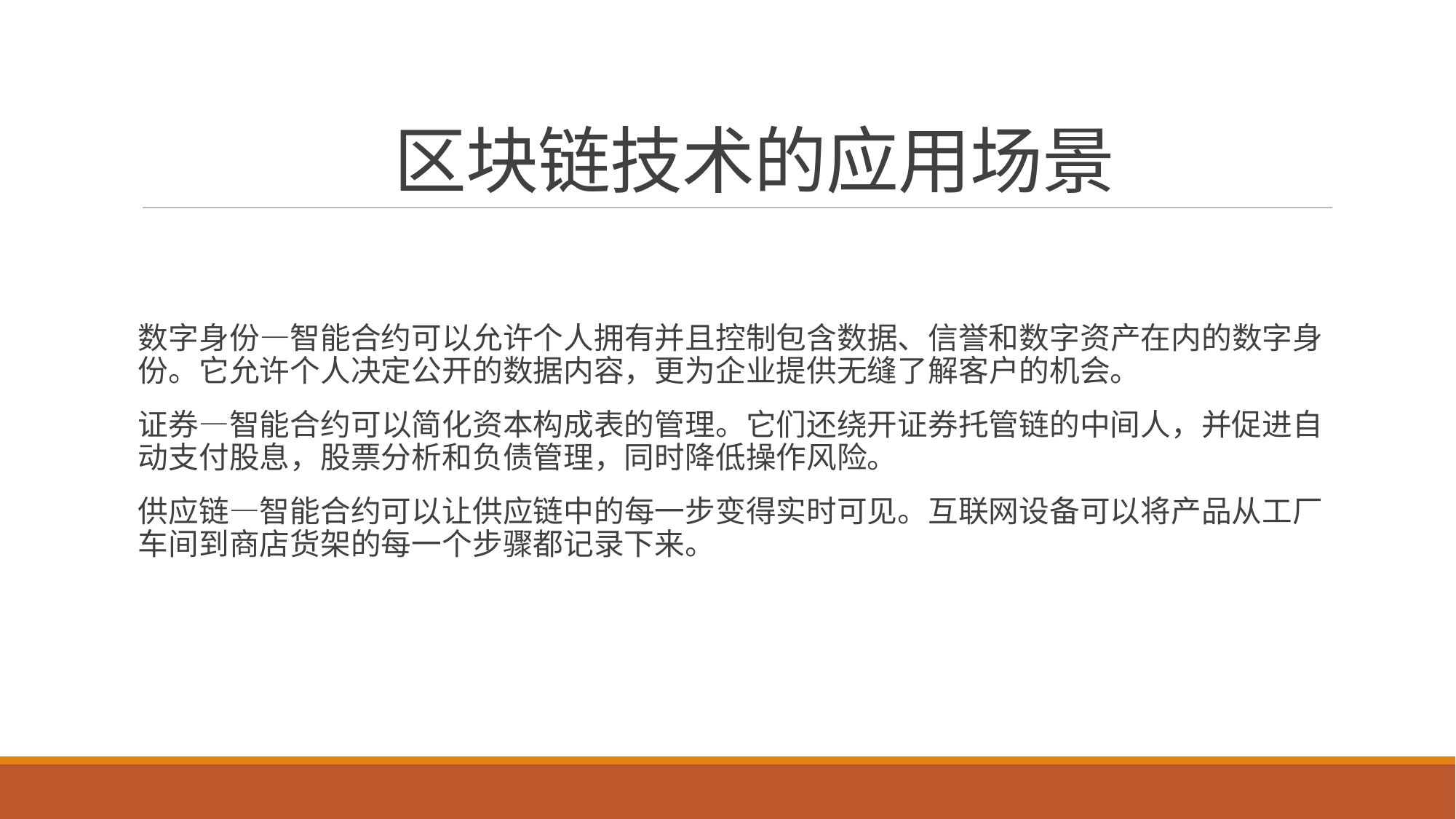

# 区块链技术的应用场景
数字身份—智能合约可以允许个人拥有并且控制包含数据、信誉和数字资产在内的数字身份。它允许个人决定公开的数据内容，更为企业提供无缝了解客户的机会。
证券—智能合约可以简化资本构成表的管理。它们还绕开证券托管链的中间人，并促进自动支付股息，股票分析和负债管理，同时降低操作风险。
供应链—智能合约可以让供应链中的每一步变得实时可见。互联网设备可以将产品从工厂车间到商店货架的每一个步骤都记录下来。